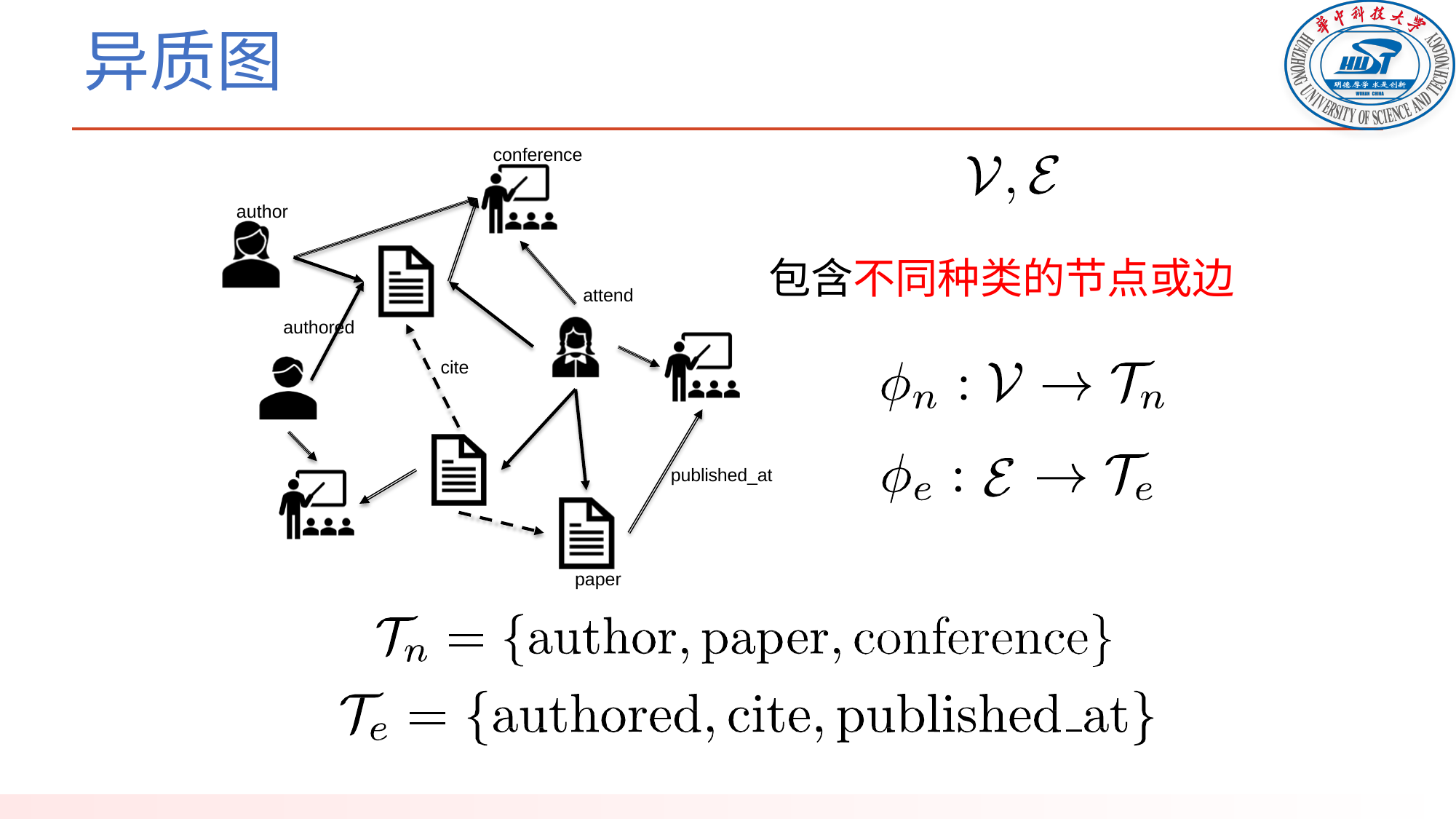

# 异质图
conference

author

包含不同种类的节点或边

attend

authored

cite

published_at

paper